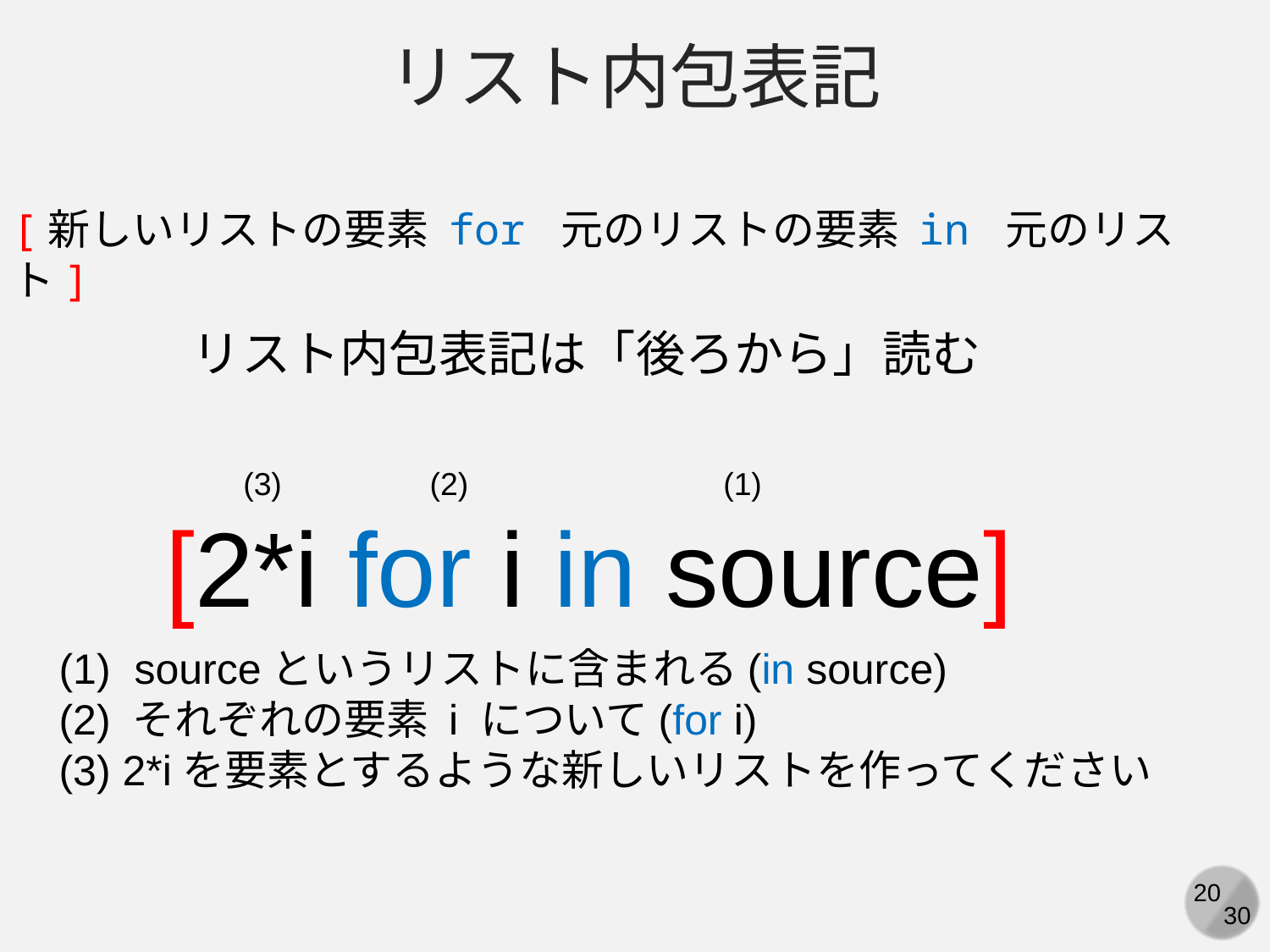

リスト内包表記
[新しいリストの要素 for 元のリストの要素 in 元のリスト]
リスト内包表記は「後ろから」読む
(3)
(2)
(1)
[2*i for i in source]
(1)  sourceというリストに含まれる(in source)
(2) それぞれの要素 i について(for i)
(3) 2*iを要素とするような新しいリストを作ってください